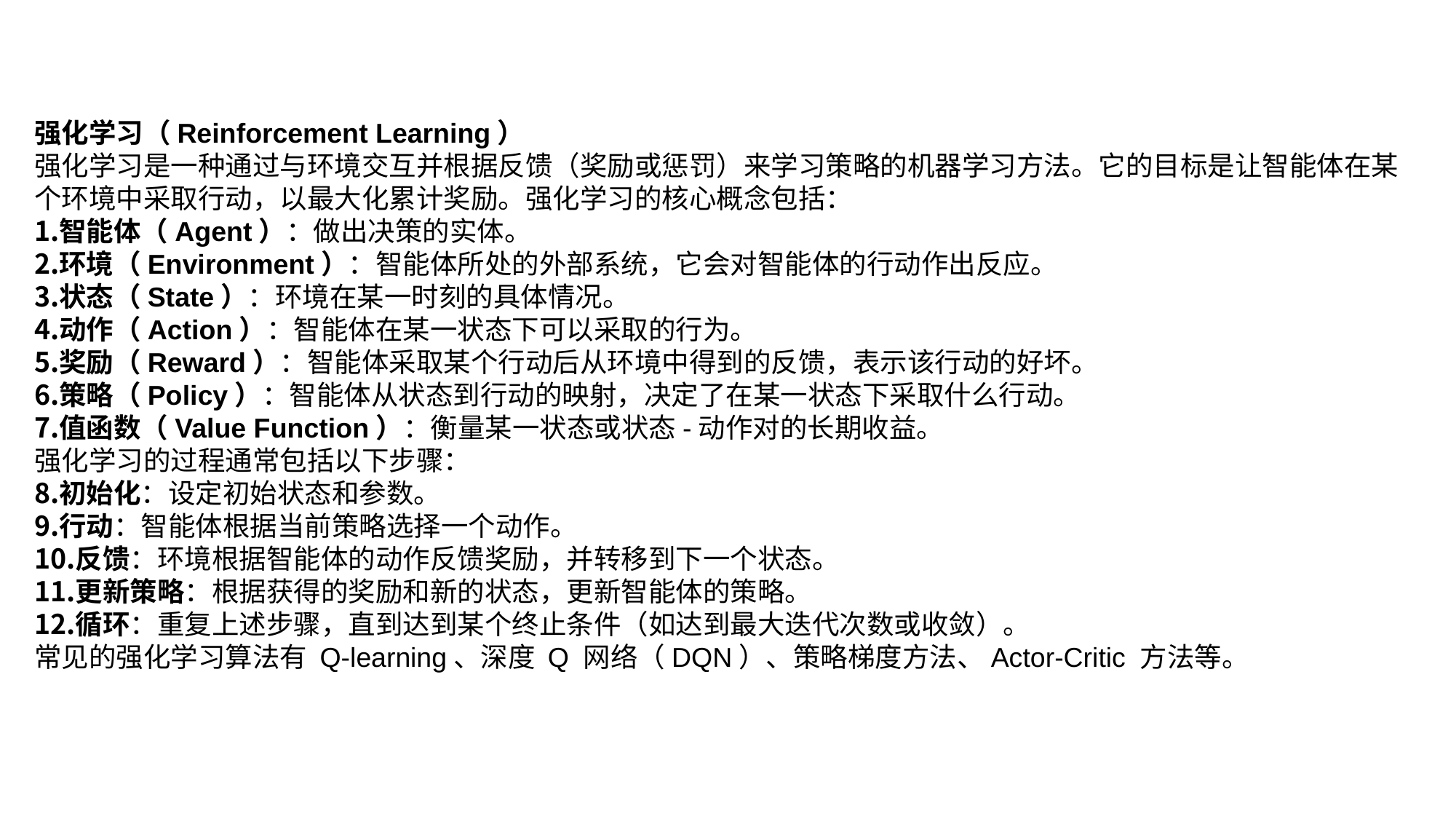

强化学习（Reinforcement Learning）
强化学习是一种通过与环境交互并根据反馈（奖励或惩罚）来学习策略的机器学习方法。它的目标是让智能体在某个环境中采取行动，以最大化累计奖励。强化学习的核心概念包括：
智能体（Agent）：做出决策的实体。
环境（Environment）：智能体所处的外部系统，它会对智能体的行动作出反应。
状态（State）：环境在某一时刻的具体情况。
动作（Action）：智能体在某一状态下可以采取的行为。
奖励（Reward）：智能体采取某个行动后从环境中得到的反馈，表示该行动的好坏。
策略（Policy）：智能体从状态到行动的映射，决定了在某一状态下采取什么行动。
值函数（Value Function）：衡量某一状态或状态-动作对的长期收益。
强化学习的过程通常包括以下步骤：
初始化：设定初始状态和参数。
行动：智能体根据当前策略选择一个动作。
反馈：环境根据智能体的动作反馈奖励，并转移到下一个状态。
更新策略：根据获得的奖励和新的状态，更新智能体的策略。
循环：重复上述步骤，直到达到某个终止条件（如达到最大迭代次数或收敛）。
常见的强化学习算法有 Q-learning、深度 Q 网络（DQN）、策略梯度方法、Actor-Critic 方法等。